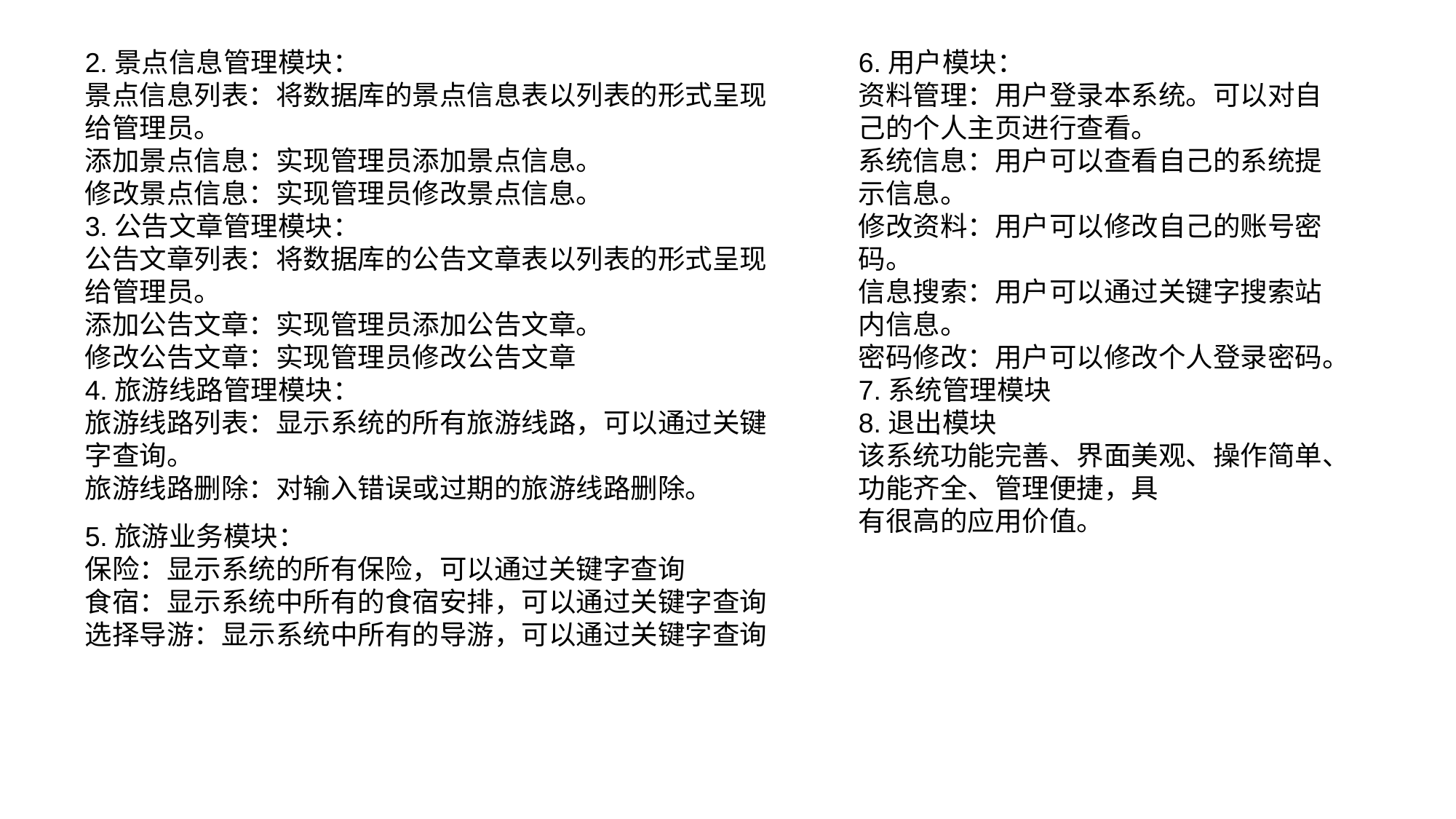

2.景点信息管理模块：
景点信息列表：将数据库的景点信息表以列表的形式呈现给管理员。
添加景点信息：实现管理员添加景点信息。
修改景点信息：实现管理员修改景点信息。
3.公告文章管理模块：
公告文章列表：将数据库的公告文章表以列表的形式呈现给管理员。
添加公告文章：实现管理员添加公告文章。
修改公告文章：实现管理员修改公告文章
4.旅游线路管理模块：
旅游线路列表：显示系统的所有旅游线路，可以通过关键字查询。
旅游线路删除：对输入错误或过期的旅游线路删除。
6.用户模块：
资料管理：用户登录本系统。可以对自己的个人主页进行查看。
系统信息：用户可以查看自己的系统提示信息。
修改资料：用户可以修改自己的账号密码。
信息搜索：用户可以通过关键字搜索站内信息。
密码修改：用户可以修改个人登录密码。
7.系统管理模块
8.退出模块
该系统功能完善、界面美观、操作简单、功能齐全、管理便捷，具
有很高的应用价值。
5.旅游业务模块：
保险：显示系统的所有保险，可以通过关键字查询
食宿：显示系统中所有的食宿安排，可以通过关键字查询
选择导游：显示系统中所有的导游，可以通过关键字查询